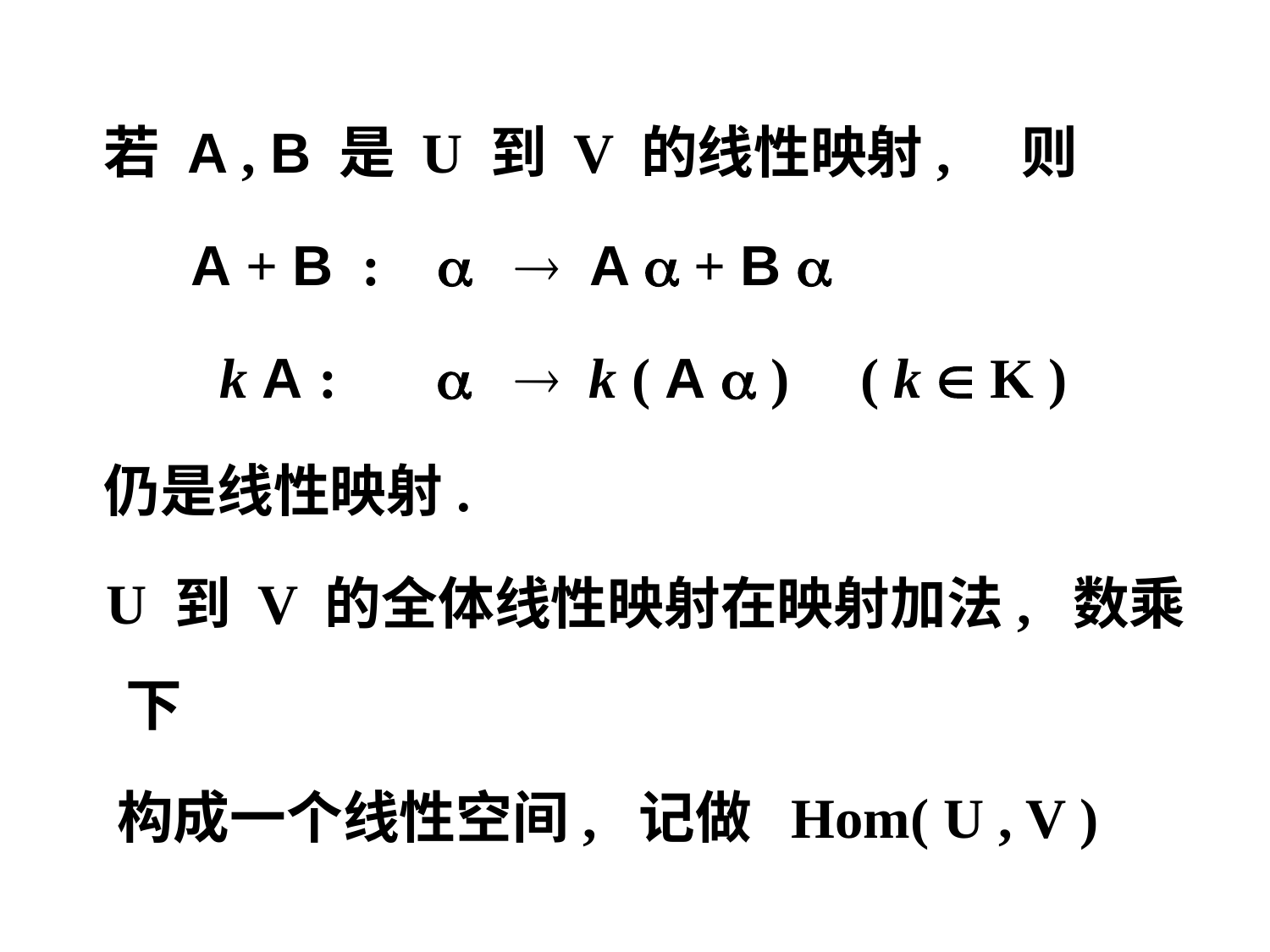

若 A , B 是 U 到 V 的线性映射,    则
        A + B  :    α   →  A α + B α
          k A :       α   →  k ( A α )     ( k ∈ K )
 仍是线性映射.
  U 到 V 的全体线性映射在映射加法,  数乘下
  构成一个线性空间,  记做  Hom( U , V )